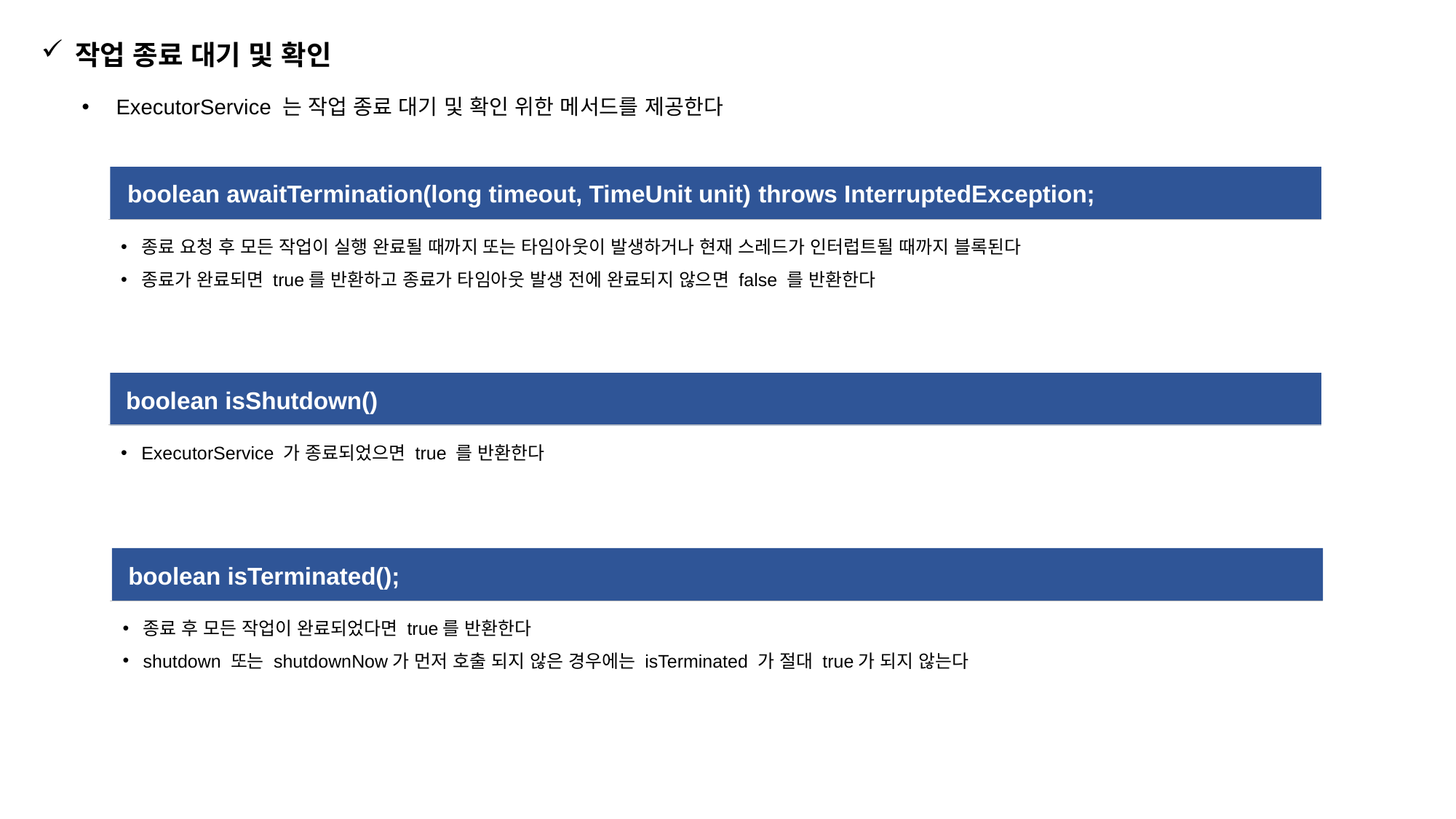

작업 종료 대기 및 확인
ExecutorService 는 작업 종료 대기 및 확인 위한 메서드를 제공한다

boolean awaitTermination(long timeout, TimeUnit unit) throws InterruptedException;
종료 요청 후 모든 작업이 실행 완료될 때까지 또는 타임아웃이 발생하거나 현재 스레드가 인터럽트될 때까지 블록된다
종료가 완료되면 true를 반환하고 종료가 타임아웃 발생 전에 완료되지 않으면 false 를 반환한다

boolean isShutdown()
ExecutorService 가 종료되었으면 true 를 반환한다

boolean isTerminated();
종료 후 모든 작업이 완료되었다면 true를 반환한다
shutdown 또는 shutdownNow가 먼저 호출 되지 않은 경우에는 isTerminated 가 절대 true가 되지 않는다